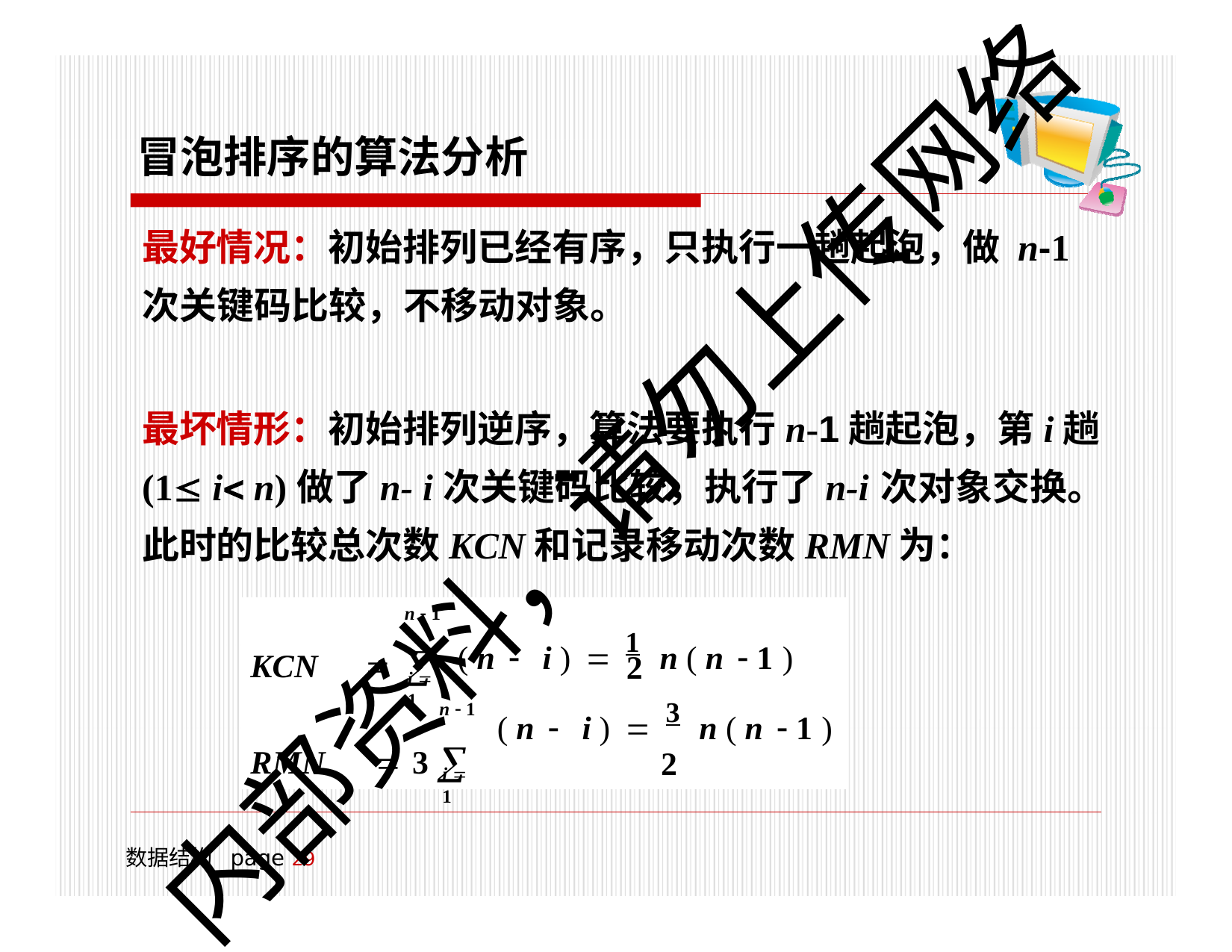

# 冒泡排序的算法分析

最好情况：初始排列已经有序，只执行一趟起泡，做 n-1
次关键码比较，不移动对象。

最坏情形：初始排列逆序，算法要执行n-1趟起泡，第i趟 (1≤ i< n)	做了n- i	次关键码比较，执行了n-i	次对象交换。 此时的比较总次数KCN和记录移动次数RMN为：
内部资料，请勿上传网络

n − 1
KCN	= ∑
( n	−	i )	=	1	n ( n	− 1 )
2
i = 1
n − 1
RMN	=	3 ∑
( n	−	i )	=	3	n ( n	− 1 )
2
i = 1

数据结构	page 29